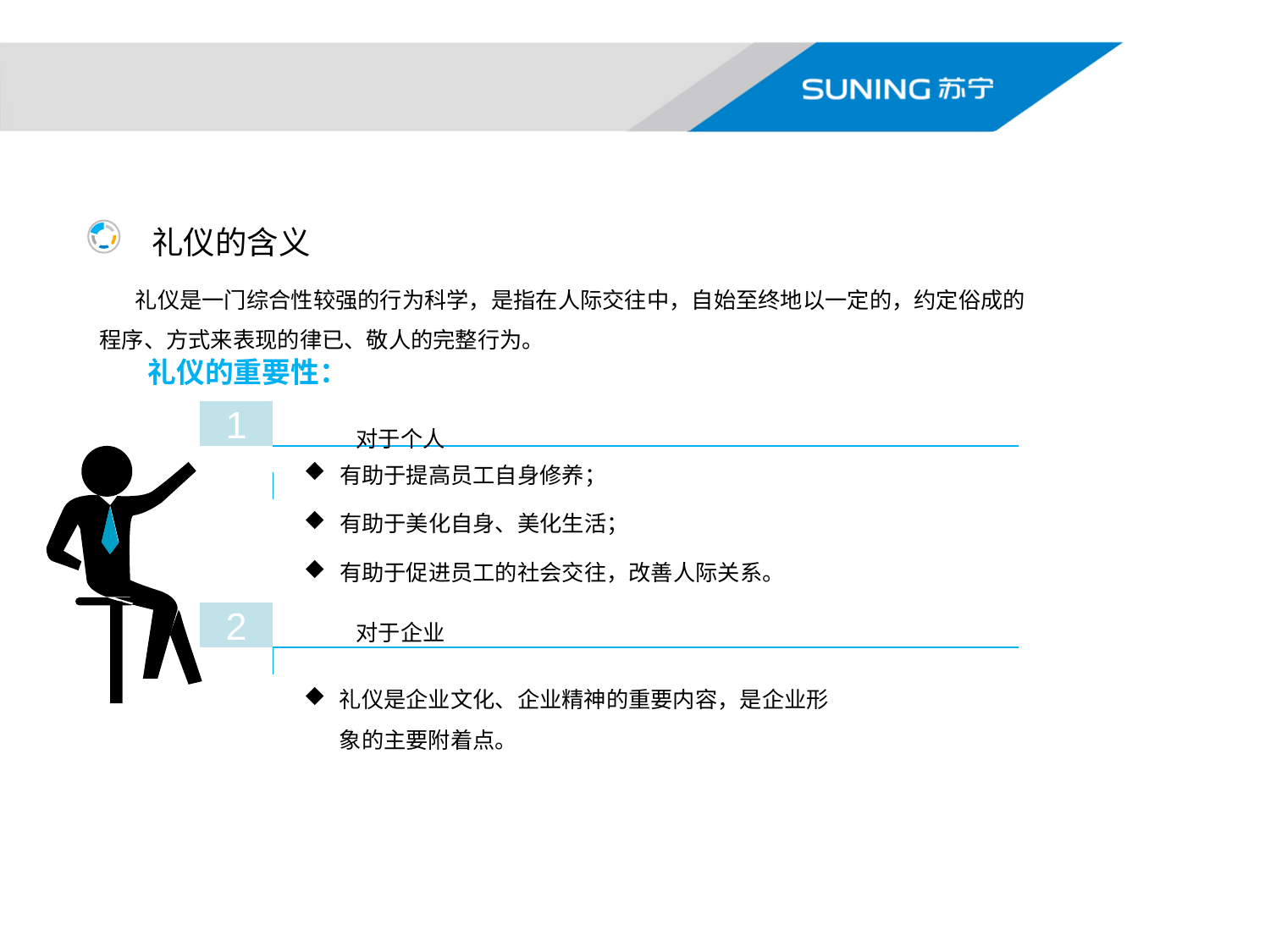

礼仪的含义

### Chart

| Category | 列1 |
|---|---|
| 第一季度 | 5.0 |
| 第二季度 | 5.0 |
| 第三季度 | 5.0 |
| 第四季度 | 5.0 |
| 第五基地 | 5.0 |
      礼仪是一门综合性较强的行为科学，是指在人际交往中，自始至终地以一定的，约定俗成的程序、方式来表现的律已、敬人的完整行为。
礼仪的重要性：
1

对于个人

有助于提高员工自身修养；
有助于美化自身、美化生活；
有助于促进员工的社会交往，改善人际关系。

对于企业

2

礼仪是企业文化、企业精神的重要内容，是企业形象的主要附着点。